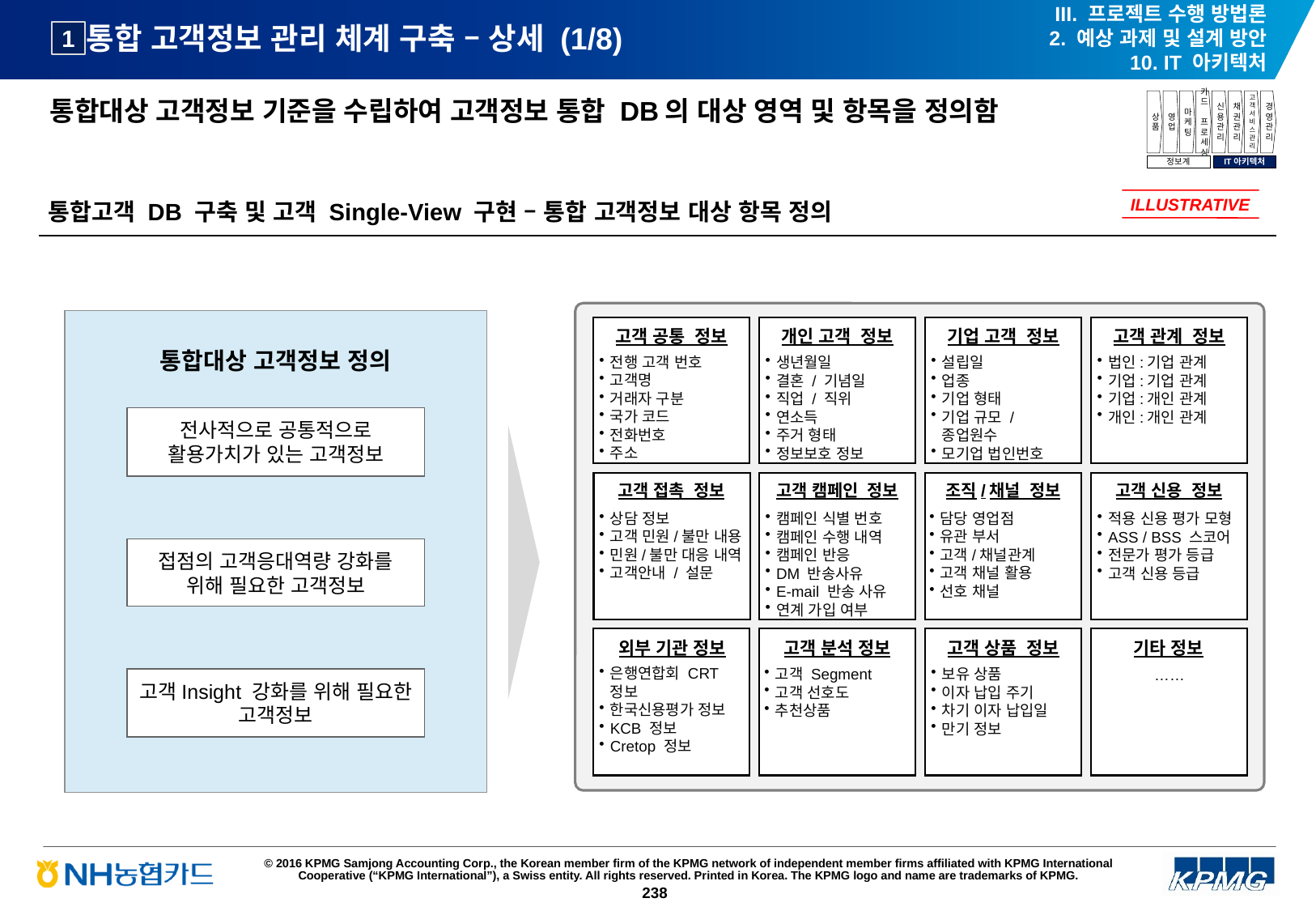

III. 프로젝트 수행 방법론
2. 예상 과제 및 설계 방안
10. IT 아키텍처
# 통합 고객정보 관리 체계 구축 – 상세 (1/8)
1
통합대상 고객정보 기준을 수립하여 고객정보 통합 DB의 대상 영역 및 항목을 정의함

상품
영업
마케팅
카드
프로세싱
신용관리
채권관리
고객서비스관리
경영관리
정보계
IT아키텍처
통합고객 DB 구축 및 고객 Single-View 구현 – 통합 고객정보 대상 항목 정의
ILLUSTRATIVE

고객 공통  정보
개인 고객  정보
기업 고객  정보
고객 관계  정보
전행 고객 번호
고객명
거래자 구분
국가 코드
전화번호
주소

생년월일
결혼 / 기념일
직업 / 직위
연소득
주거 형태
정보보호 정보
설립일
업종
기업 형태
기업 규모 / 종업원수
모기업 법인번호

법인:기업 관계
기업:기업 관계
기업:개인 관계
개인:개인 관계

고객 접촉  정보
고객 캠페인  정보
조직/채널  정보
고객 신용  정보
캠페인 식별 번호
캠페인 수행 내역
캠페인 반응
DM 반송사유
E-mail 반송 사유
연계 가입 여부
담당 영업점
유관 부서
고객/채널관계
고객 채널 활용
선호 채널
적용 신용 평가 모형
ASS / BSS 스코어
전문가 평가 등급
고객 신용 등급
상담 정보
고객 민원/불만 내용
민원/불만 대응 내역
고객안내 / 설문

외부 기관 정보
고객 분석 정보
고객 상품  정보
기타 정보

은행연합회 CRT 정보
한국신용평가 정보
KCB 정보
Cretop 정보
고객 Segment
고객 선호도
추천상품

보유 상품
이자 납입 주기
차기 이자 납입일
만기 정보

……

통합대상 고객정보 정의
전사적으로 공통적으로 활용가치가 있는 고객정보
접점의 고객응대역량 강화를 위해 필요한 고객정보

고객Insight 강화를 위해 필요한 고객정보